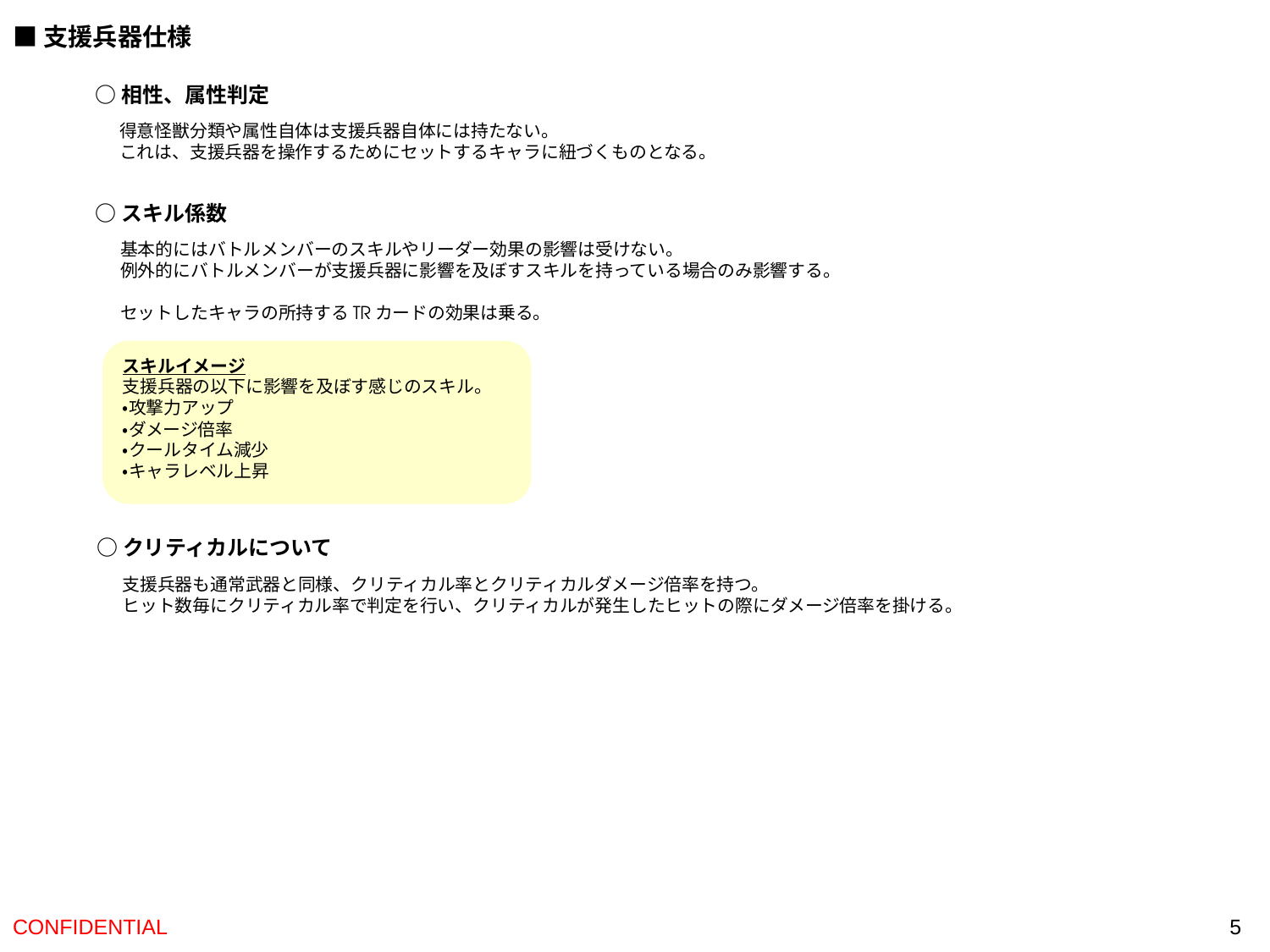

■支援兵器仕様
○相性、属性判定
得意怪獣分類や属性自体は支援兵器自体には持たない。
これは、支援兵器を操作するためにセットするキャラに紐づくものとなる。
○スキル係数
基本的にはバトルメンバーのスキルやリーダー効果の影響は受けない。
例外的にバトルメンバーが支援兵器に影響を及ぼすスキルを持っている場合のみ影響する。

セットしたキャラの所持するTRカードの効果は乗る。
スキルイメージ
支援兵器の以下に影響を及ぼす感じのスキル。
・攻撃力アップ
・ダメージ倍率
・クールタイム減少
・キャラレベル上昇
○クリティカルについて
支援兵器も通常武器と同様、クリティカル率とクリティカルダメージ倍率を持つ。
ヒット数毎にクリティカル率で判定を行い、クリティカルが発生したヒットの際にダメージ倍率を掛ける。
5
CONFIDENTIAL